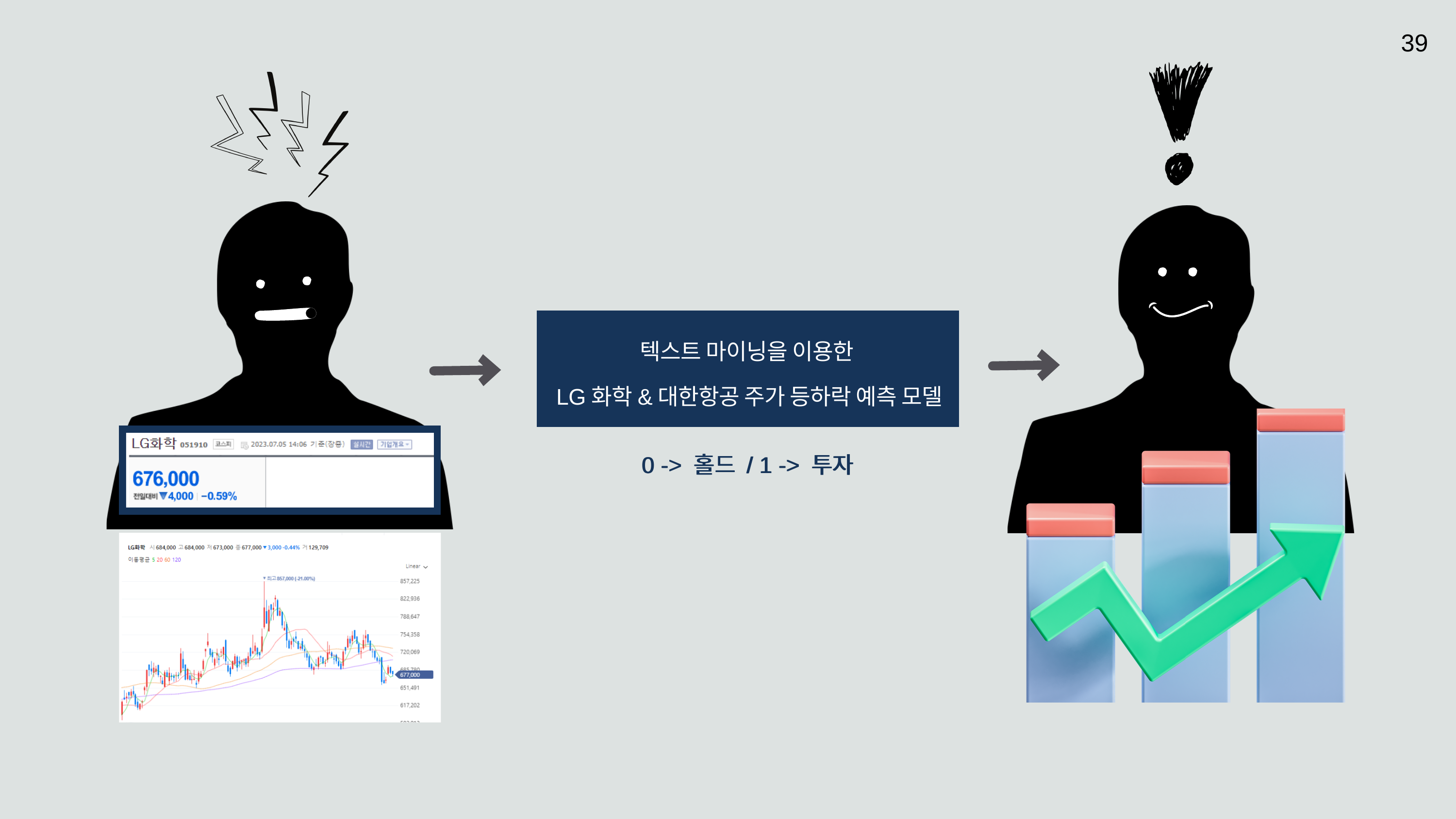

39

텍스트 마이닝을 이용한
LG화학&대한항공 주가 등하락 예측 모델

0 -> 홀드 / 1 -> 투자
0 -> 홀드 / 1 -> 투자